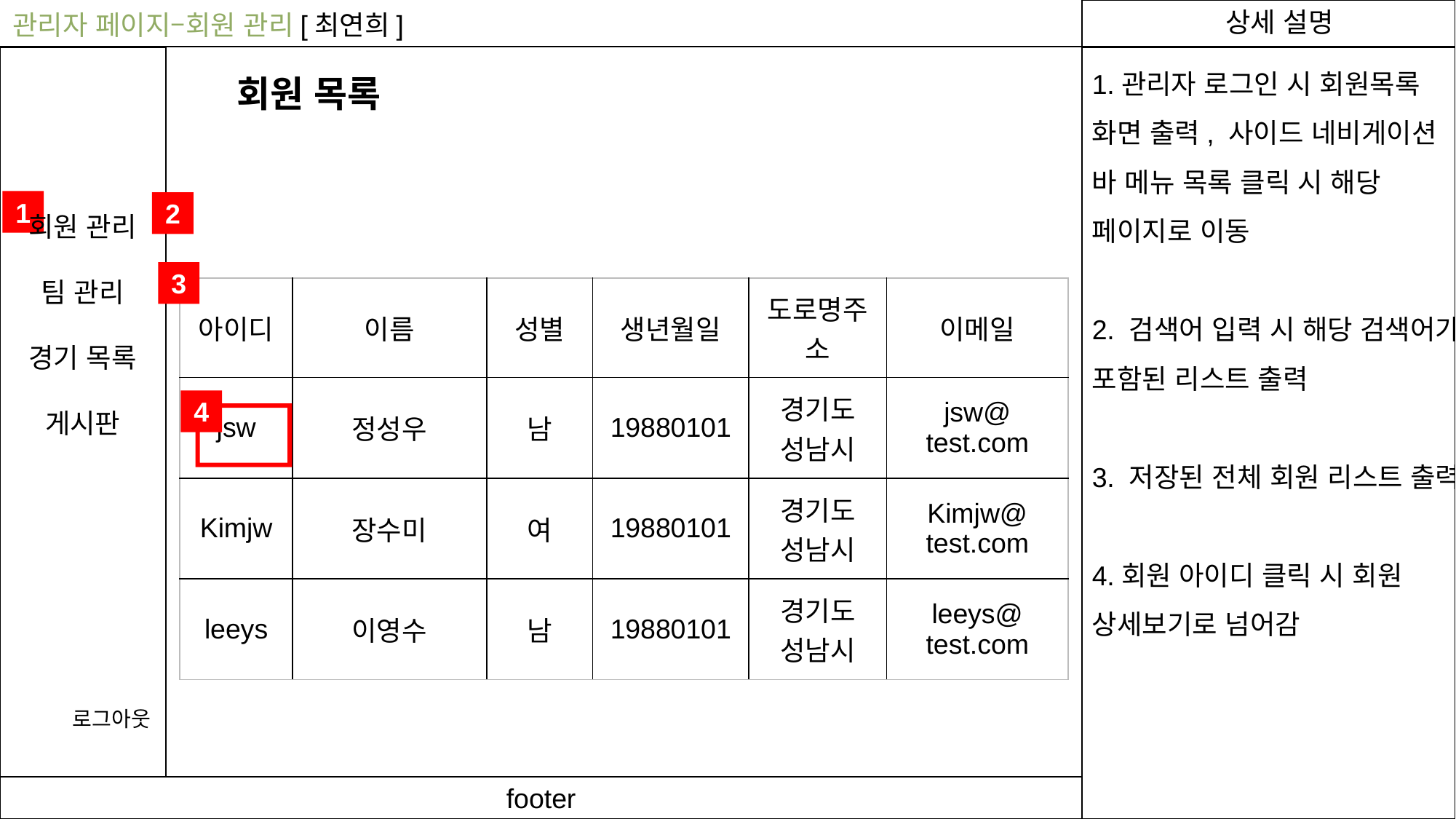

상세 설명
관리자 페이지–회원 관리[최연희]
1.관리자 로그인 시 회원목록 화면 출력, 사이드 네비게이션 바 메뉴 목록 클릭 시 해당 페이지로 이동

2. 검색어 입력 시 해당 검색어가 포함된 리스트 출력

3. 저장된 전체 회원 리스트 출력

4.회원 아이디 클릭 시 회원 상세보기로 넘어감

회원 목록
1
2
회원 관리

팀 관리

경기 목록

게시판
3
| 아이디 | 이름 | 성별 | 생년월일 | 도로명주소 | 이메일 |
| --- | --- | --- | --- | --- | --- |
| jsw | 정성우 | 남 | 19880101 | 경기도 성남시 | jsw@ test.com |
| Kimjw | 장수미 | 여 | 19880101 | 경기도 성남시 | Kimjw@ test.com |
| leeys | 이영수 | 남 | 19880101 | 경기도 성남시 | leeys@ test.com |

4

로그아웃
footer